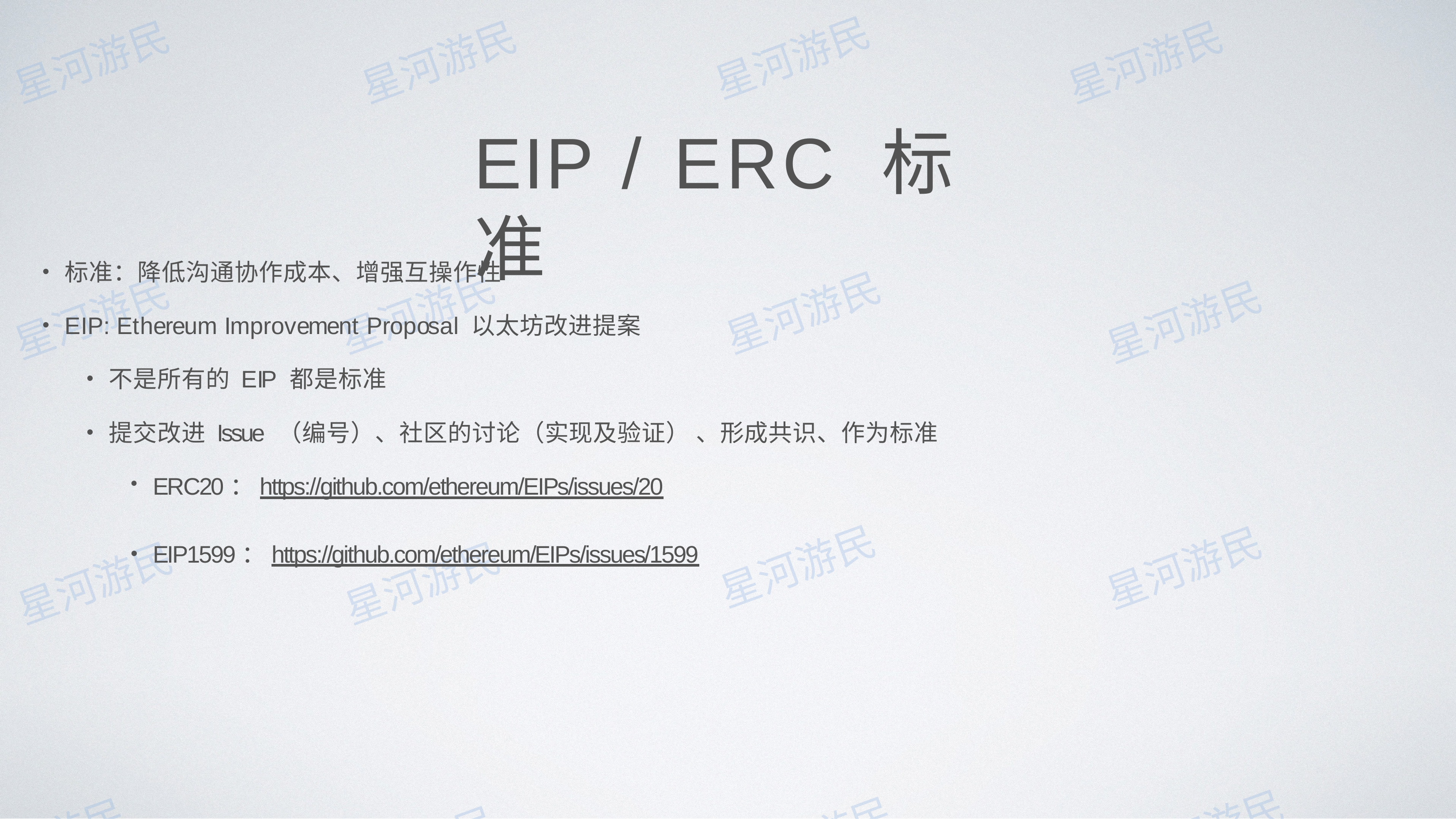

# EIP / ERC 标准
标准：降低沟通协作成本、增强互操作性

EIP: Ethereum Improvement Proposal 以太坊改进提案

不是所有的 EIP 都是标准

提交改进 Issue （编号）、社区的讨论（实现及验证） 、形成共识、作为标准

ERC20：https://github.com/ethereum/EIPs/issues/20

EIP1599：https://github.com/ethereum/EIPs/issues/1599